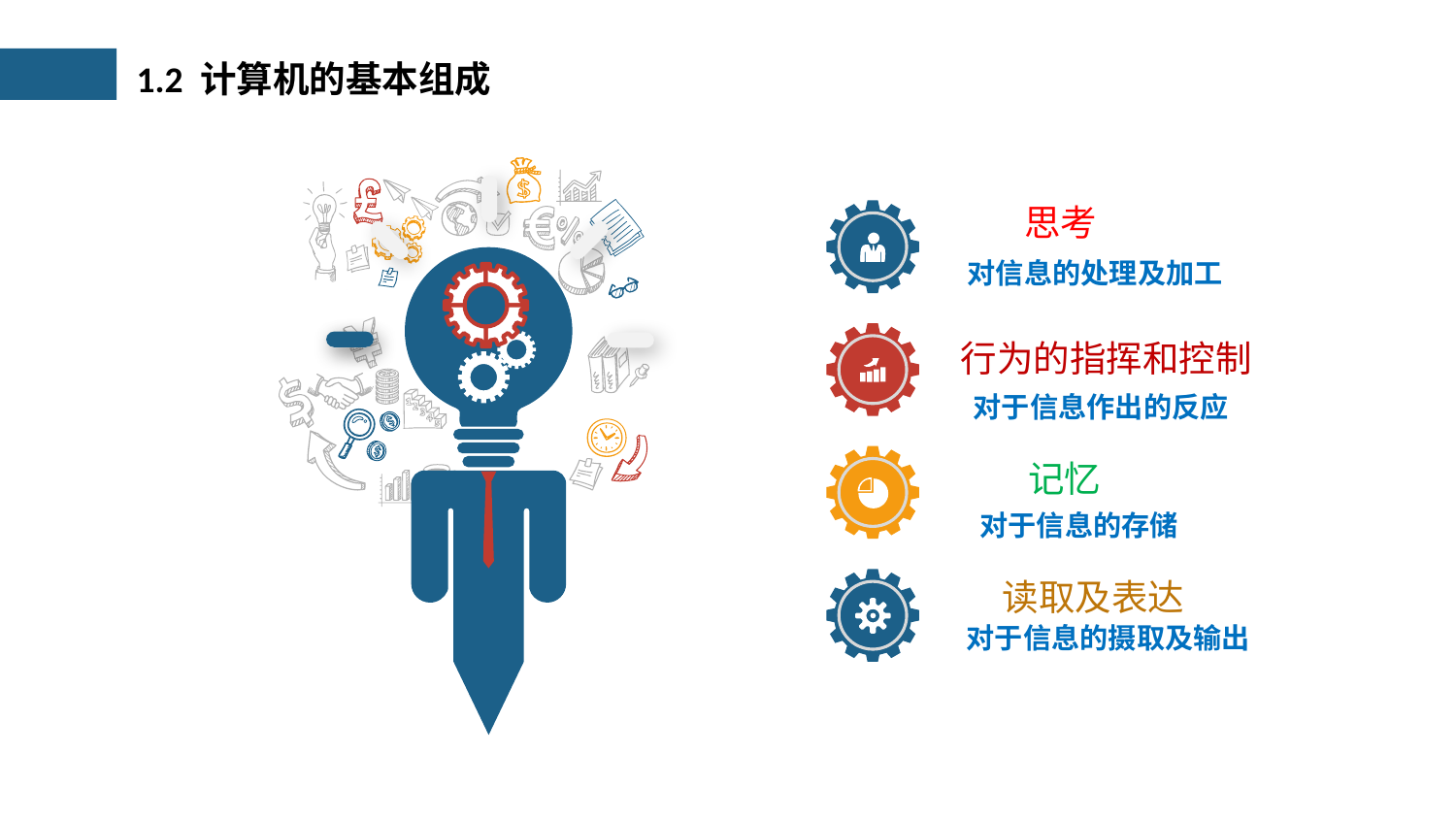

1.2 计算机的基本组成

思考

  对信息的处理及加工

行为的指挥和控制

对于信息作出的反应

记忆

对于信息的存储

读取及表达

对于信息的摄取及输出